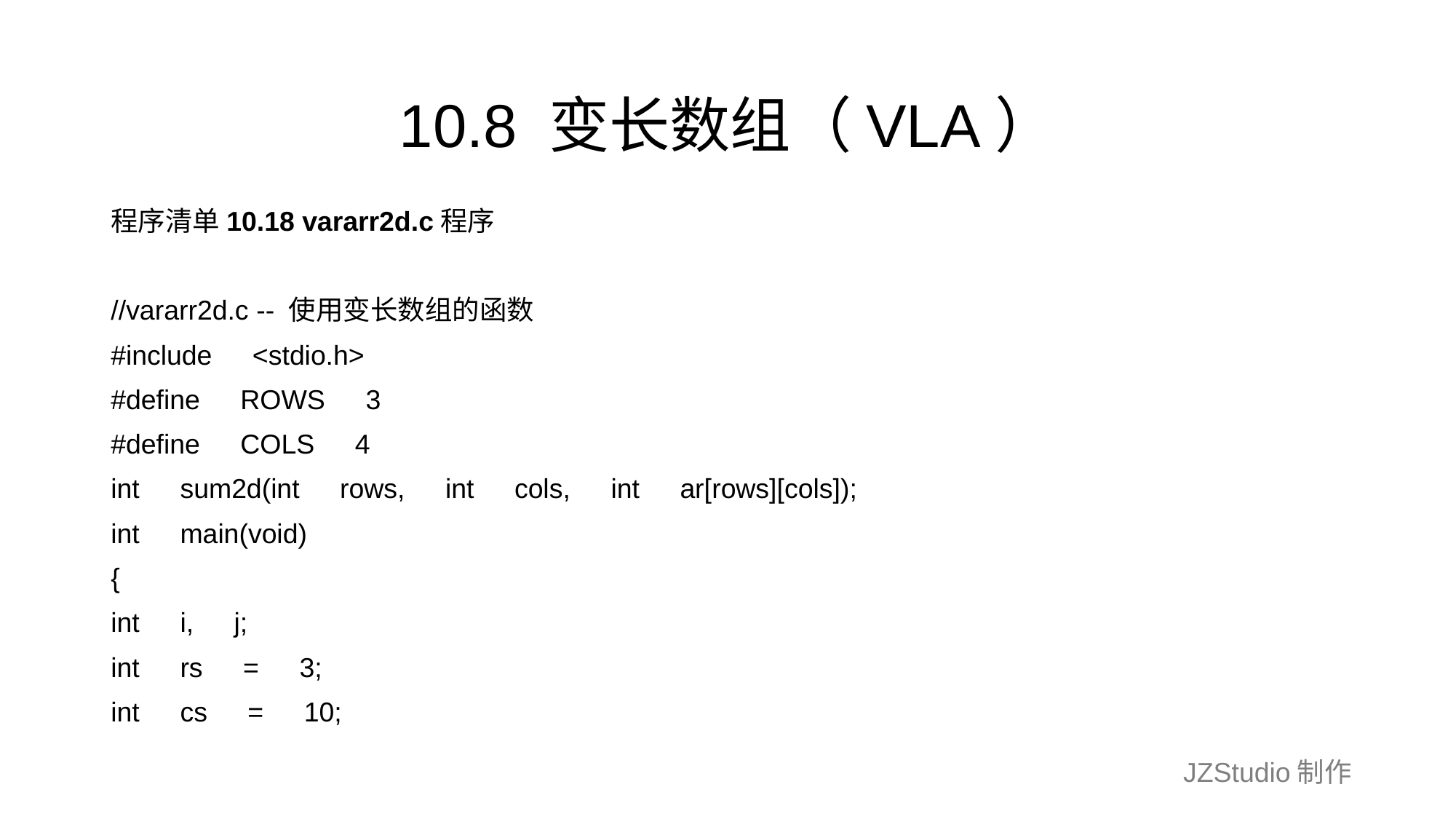

# 10.8 变长数组（VLA）
程序清单10.18 vararr2d.c程序

//vararr2d.c -- 使用变长数组的函数
#include　<stdio.h>
#define　ROWS　3
#define　COLS　4
int　sum2d(int　rows,　int　cols,　int　ar[rows][cols]);
int　main(void)
{
int　i,　j;
int　rs　=　3;
int　cs　=　10;